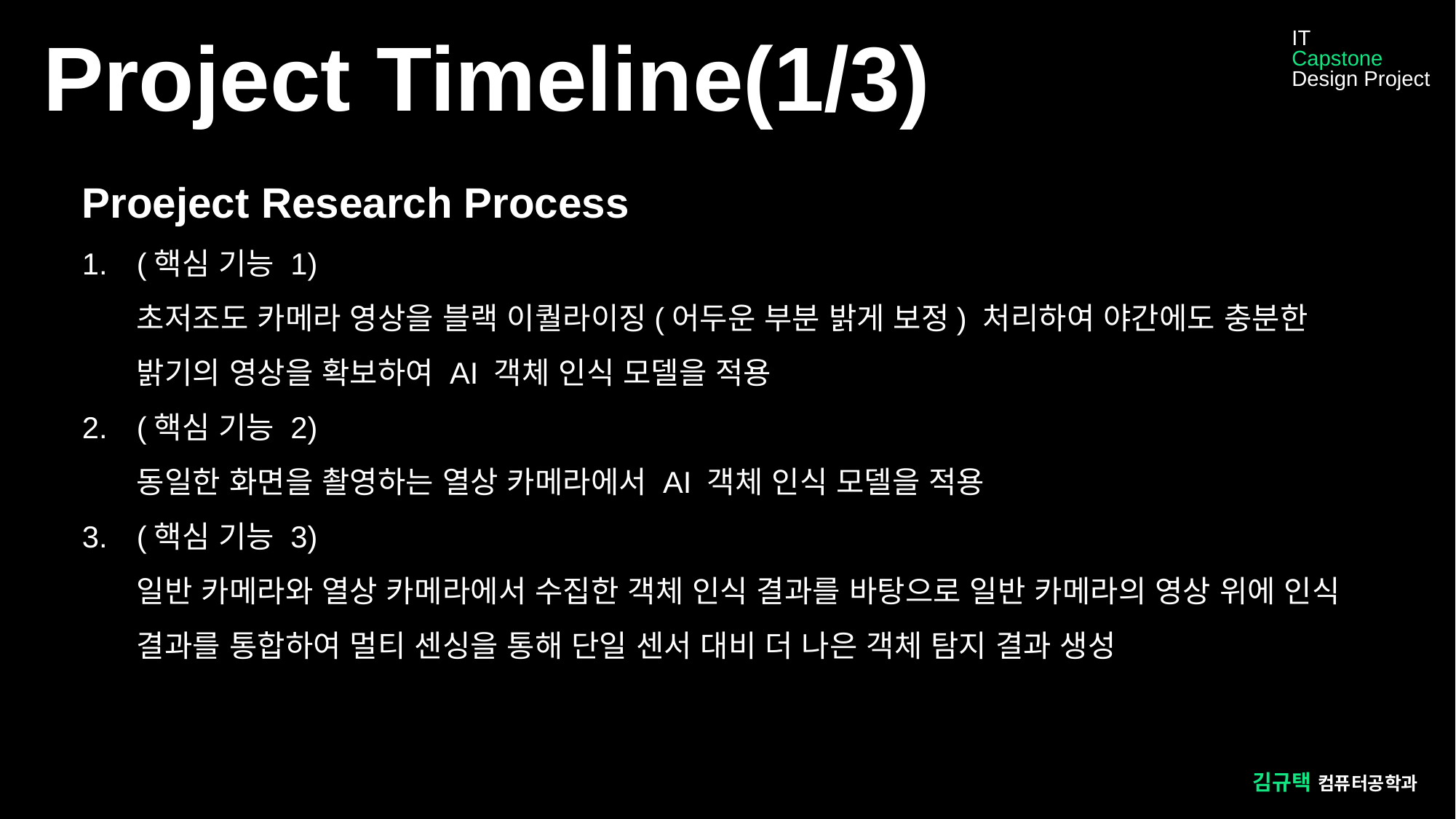

IT
Capstone
Design Project
Project Timeline(1/3)
Proeject Research Process
(핵심 기능 1)
초저조도 카메라 영상을 블랙 이퀄라이징(어두운 부분 밝게 보정) 처리하여 야간에도 충분한 밝기의 영상을 확보하여 AI 객체 인식 모델을 적용
(핵심 기능 2)
동일한 화면을 촬영하는 열상 카메라에서 AI 객체 인식 모델을 적용
(핵심 기능 3)
일반 카메라와 열상 카메라에서 수집한 객체 인식 결과를 바탕으로 일반 카메라의 영상 위에 인식 결과를 통합하여 멀티 센싱을 통해 단일 센서 대비 더 나은 객체 탐지 결과 생성
김규택 컴퓨터공학과